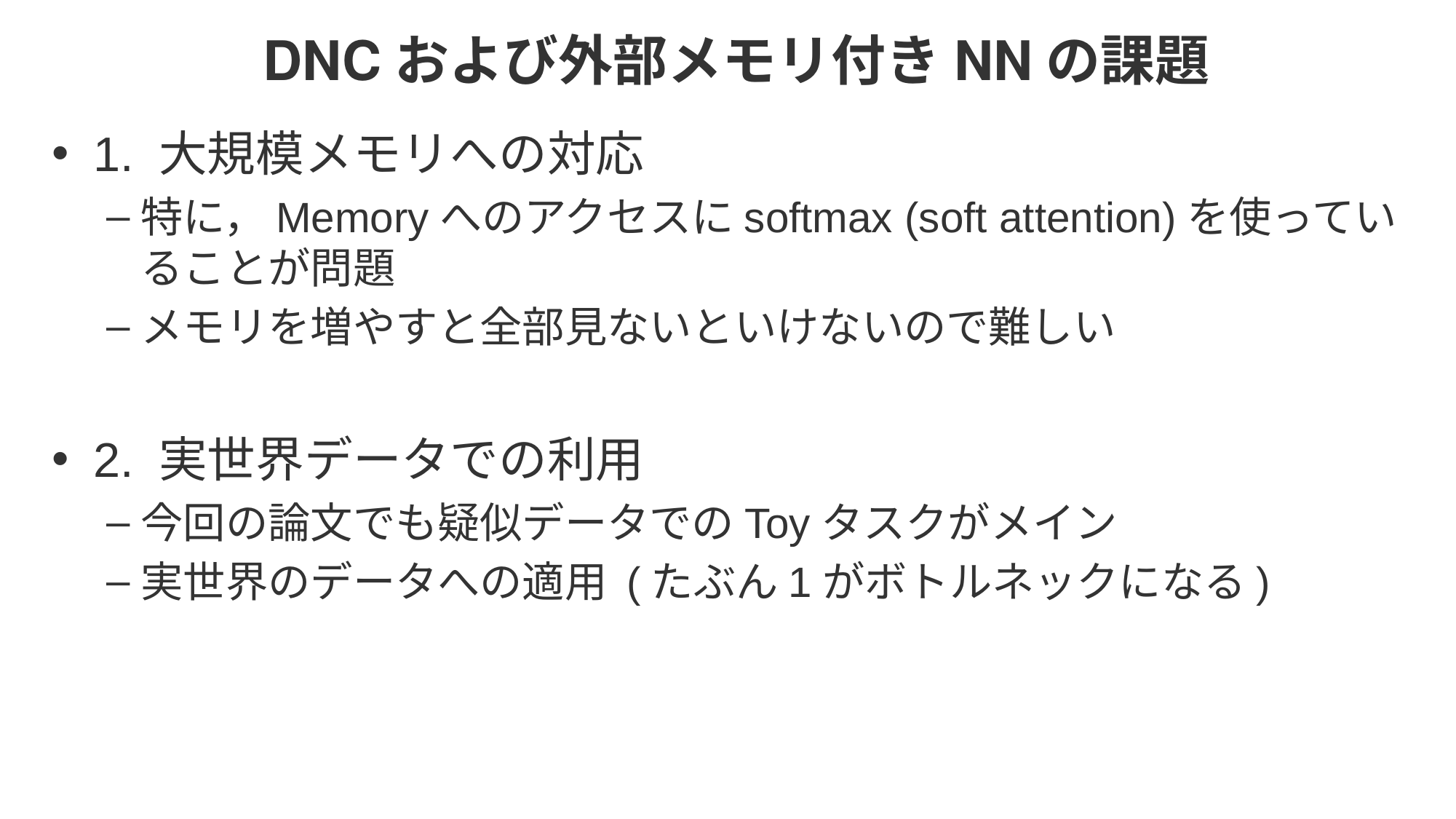

# DNCおよび外部メモリ付きNNの課題
1. 大規模メモリへの対応
特に，Memoryへのアクセスにsoftmax (soft attention)を使っていることが問題
メモリを増やすと全部見ないといけないので難しい

2. 実世界データでの利用
今回の論文でも疑似データでのToyタスクがメイン
実世界のデータへの適用 (たぶん1がボトルネックになる)